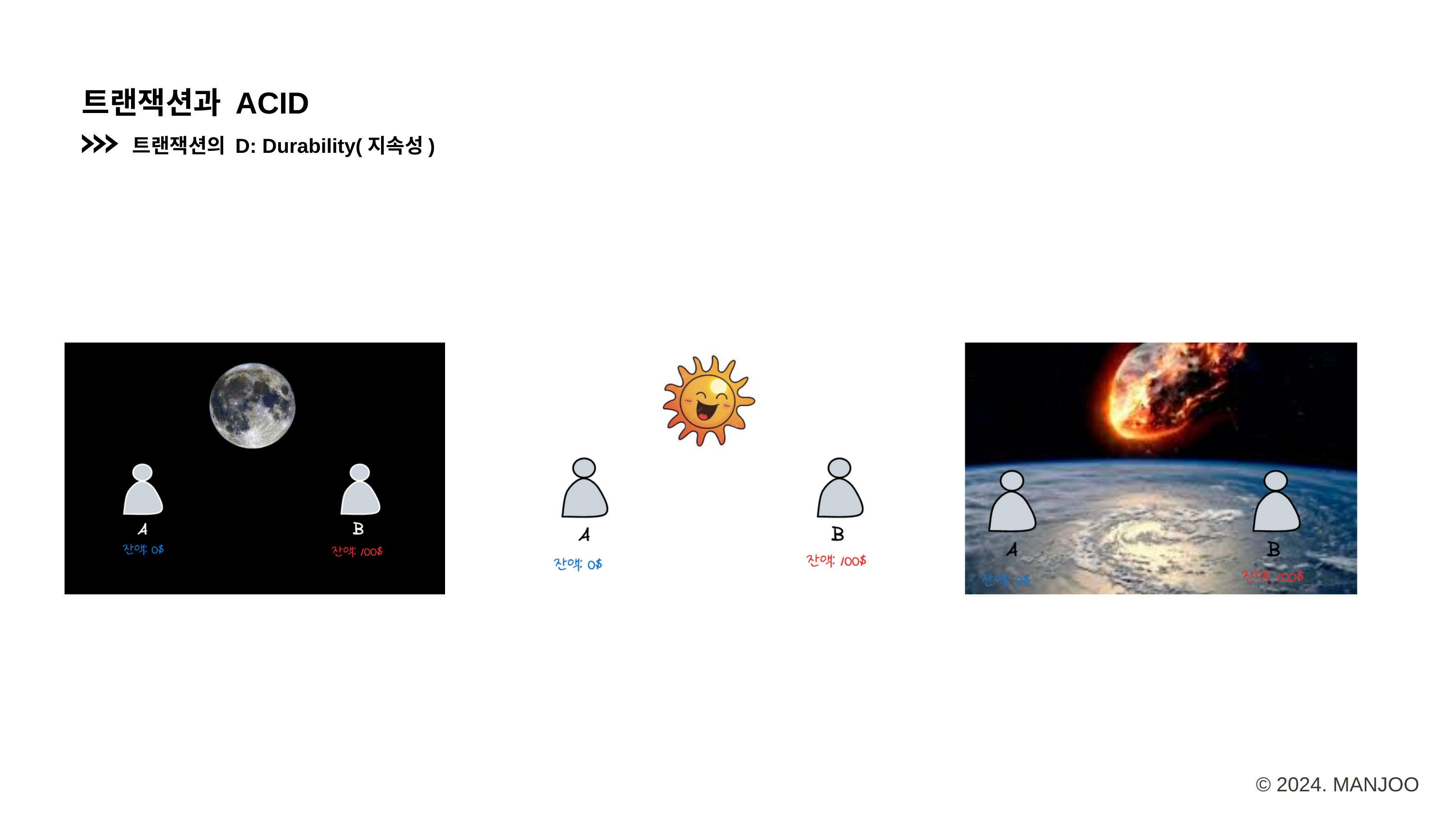

트랜잭션과 ACID
트랜잭션의 D: Durability(지속성)

© 2024. MANJOO